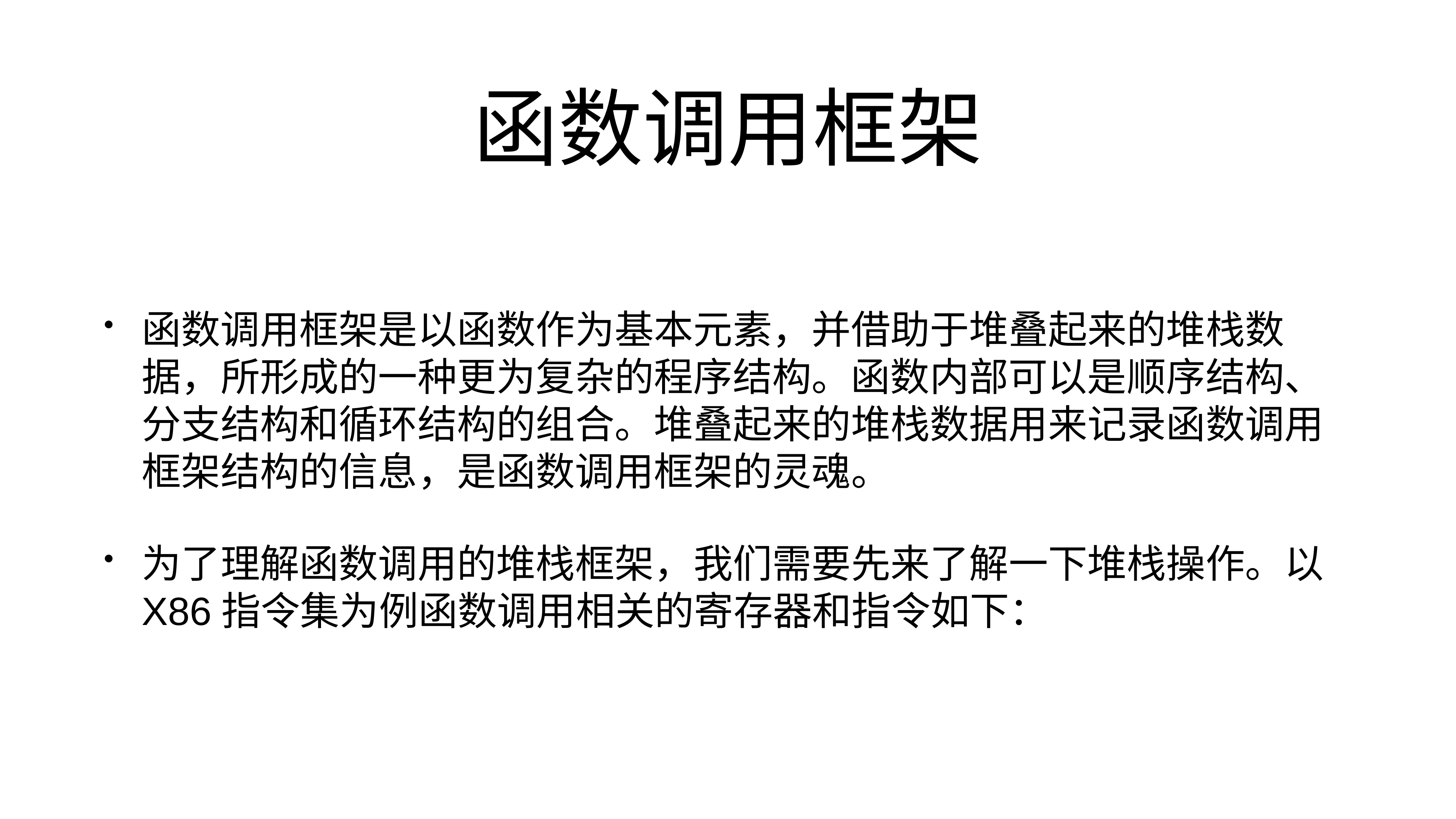

# 函数调用框架
函数调用框架是以函数作为基本元素，并借助于堆叠起来的堆栈数据，所形成的一种更为复杂的程序结构。函数内部可以是顺序结构、分支结构和循环结构的组合。堆叠起来的堆栈数据用来记录函数调用框架结构的信息，是函数调用框架的灵魂。
为了理解函数调用的堆栈框架，我们需要先来了解一下堆栈操作。以X86指令集为例函数调用相关的寄存器和指令如下：